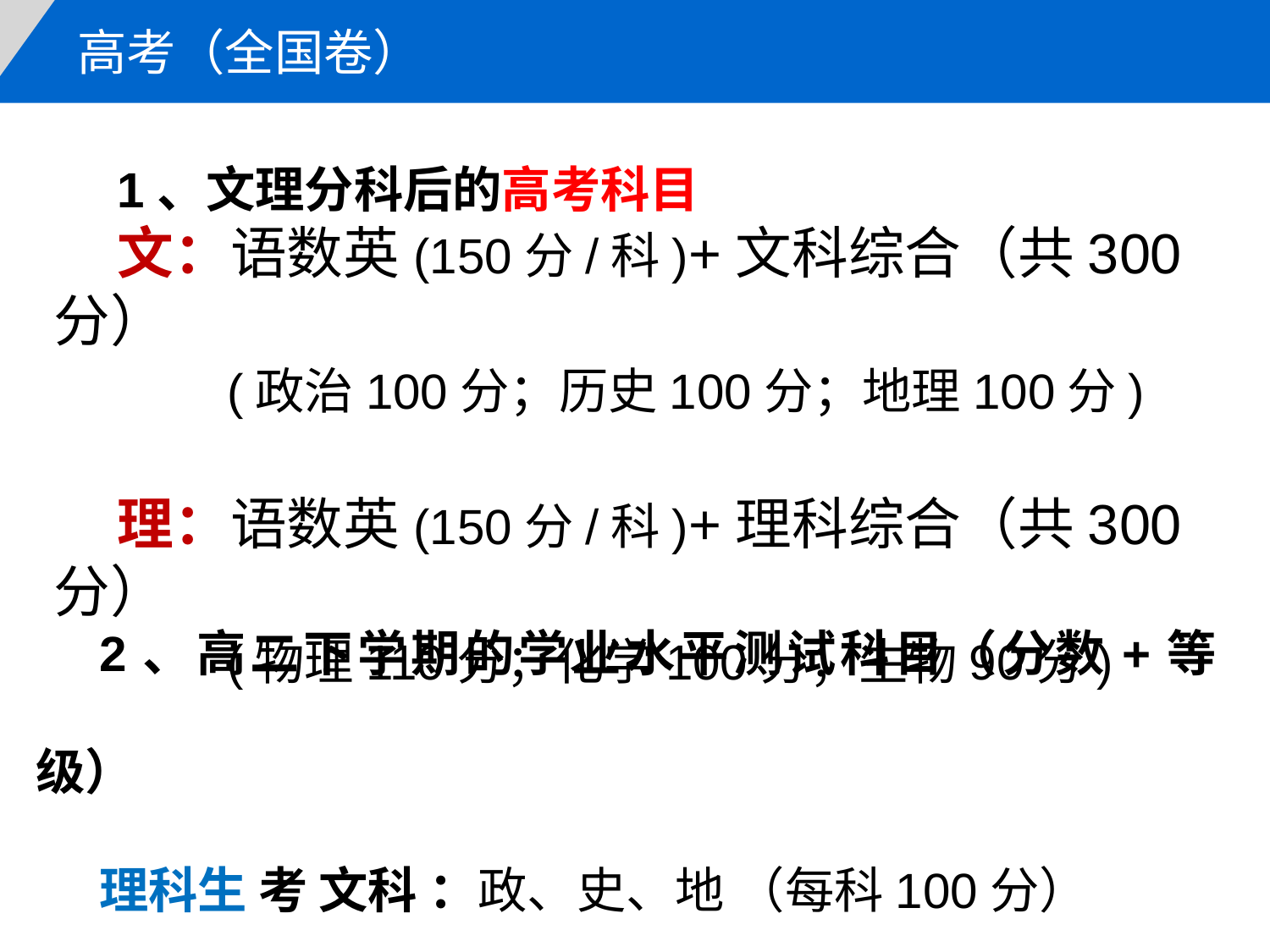

高考（全国卷）
1、文理分科后的高考科目
文：语数英(150分/科)+文科综合（共300分）
       (政治100分；历史100分；地理100分)

理：语数英(150分/科)+理科综合（共300分）
       (物理110分；化学100分；生物90分)

2、高二下学期的学业水平测试科目（分数+等级）
理科生 考 文科 ：政、史、地 （每科100分）
文科生 考 理科 ：理、化、生 （每科100分）